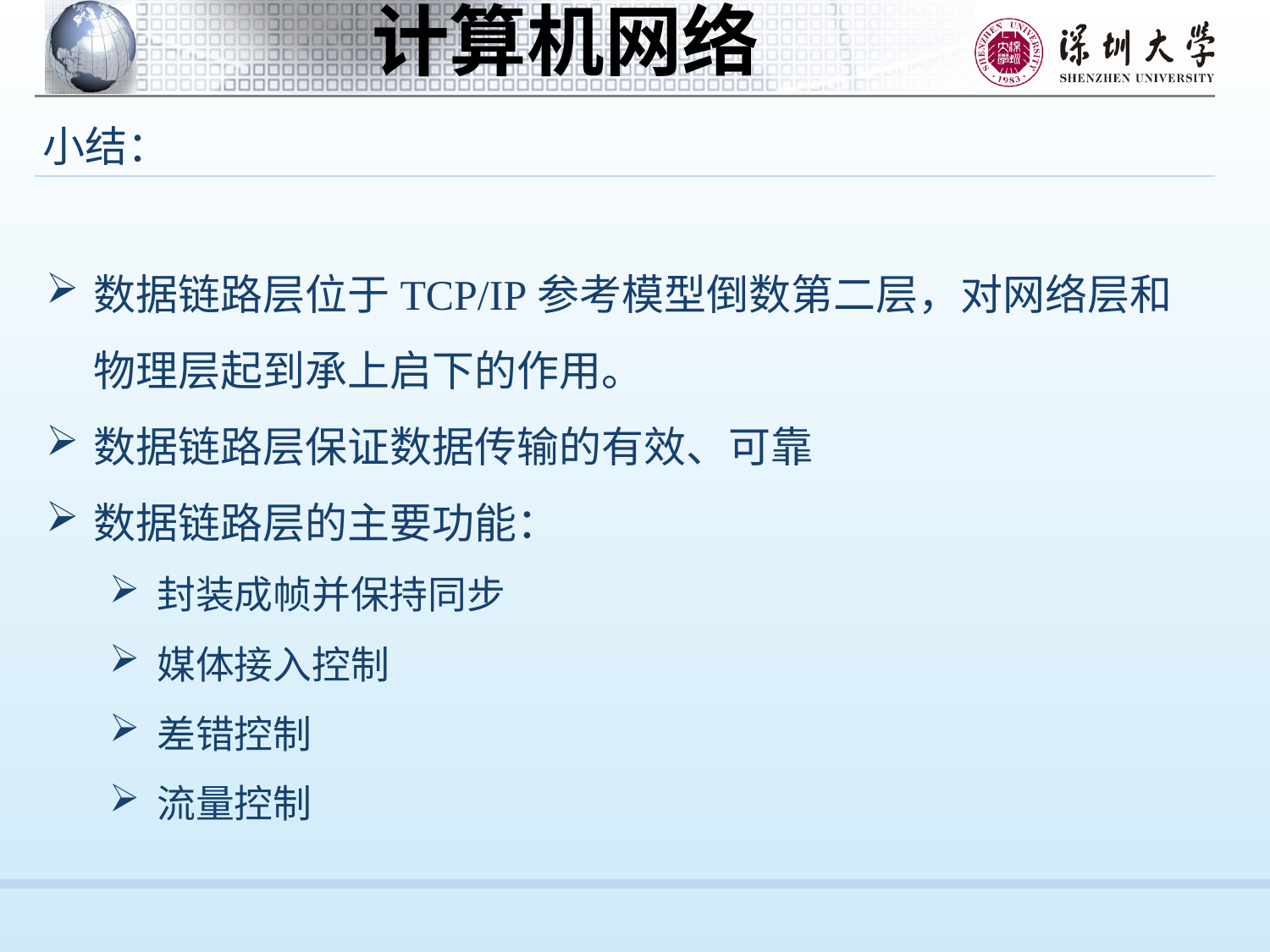

小结：

数据链路层位于TCP/IP参考模型倒数第二层，对网络层和物理层起到承上启下的作用。
数据链路层保证数据传输的有效、可靠
数据链路层的主要功能：
封装成帧并保持同步
媒体接入控制
差错控制
流量控制